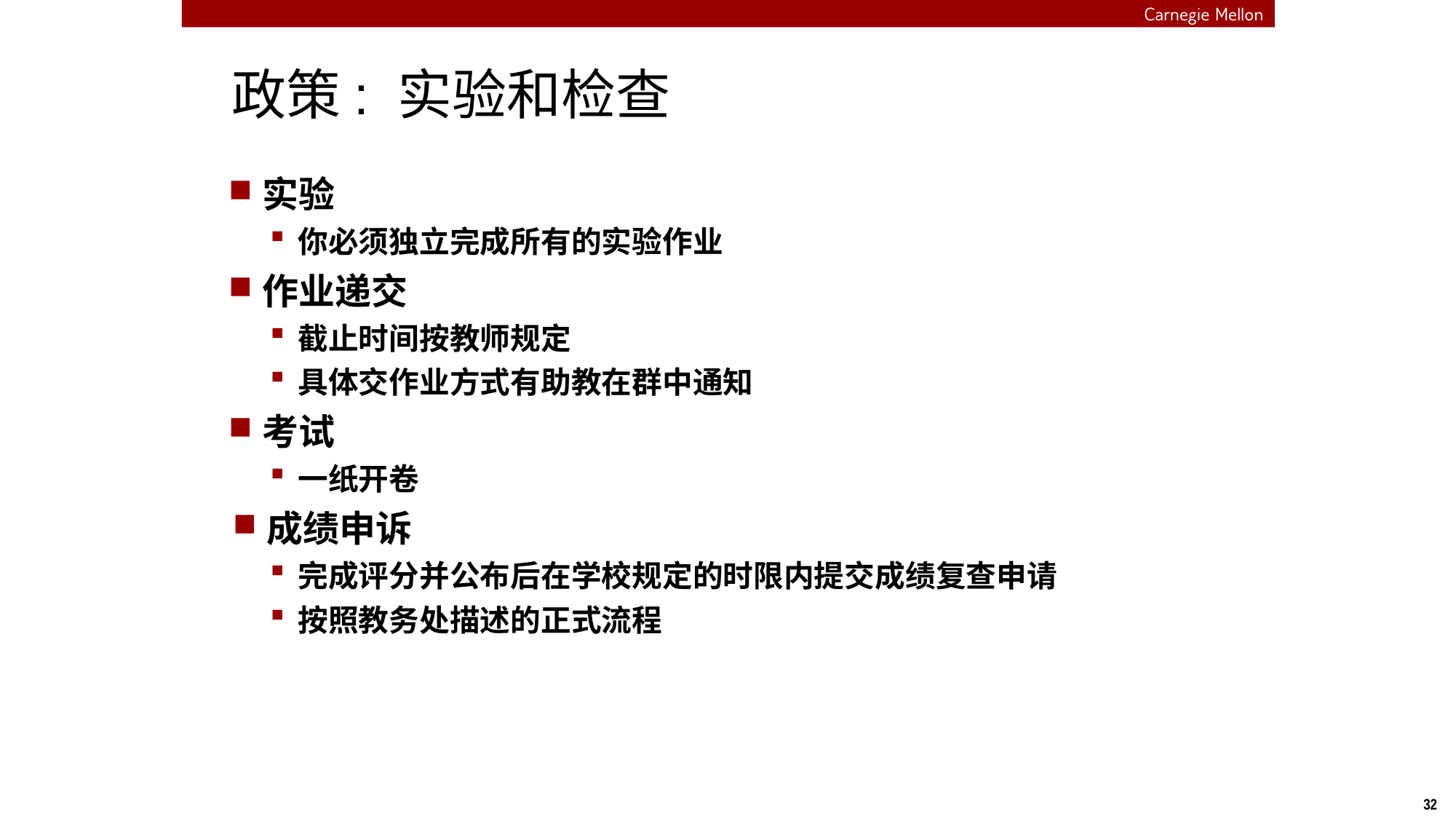

Carnegie Mellon
# 政策: 实验和检查
实验
你必须独立完成所有的实验作业
作业递交
截止时间按教师规定
具体交作业方式有助教在群中通知
考试
一纸开卷
成绩申诉
完成评分并公布后在学校规定的时限内提交成绩复查申请
按照教务处描述的正式流程